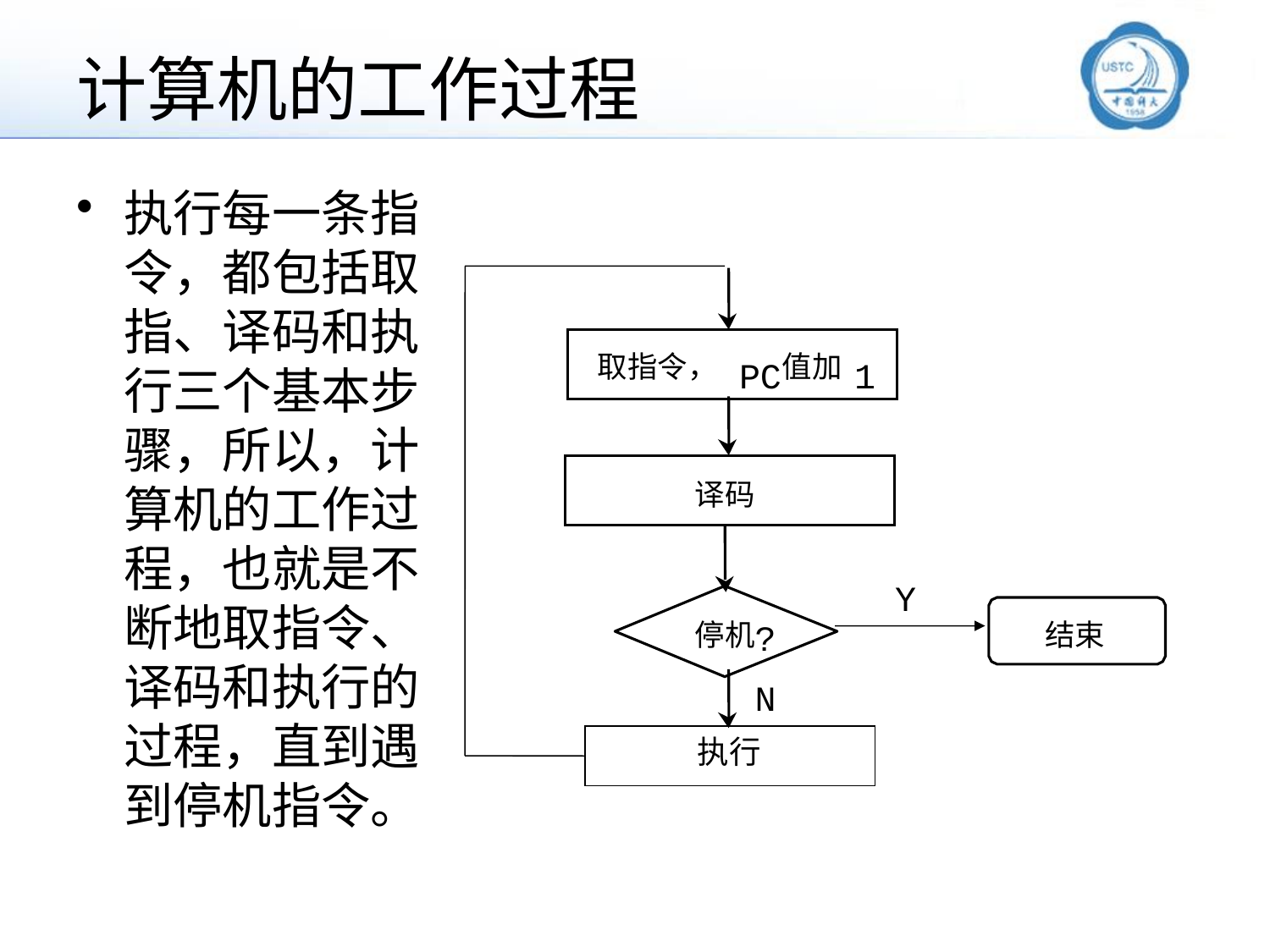

# 计算机的工作过程
执行每一条指令，都包括取指、译码和执行三个基本步骤，所以，计算机的工作过程，也就是不断地取指令、译码和执行的过程，直到遇到停机指令。

取指令，
值加
PC
1

译码

Y

停机
?
结束

N

执行